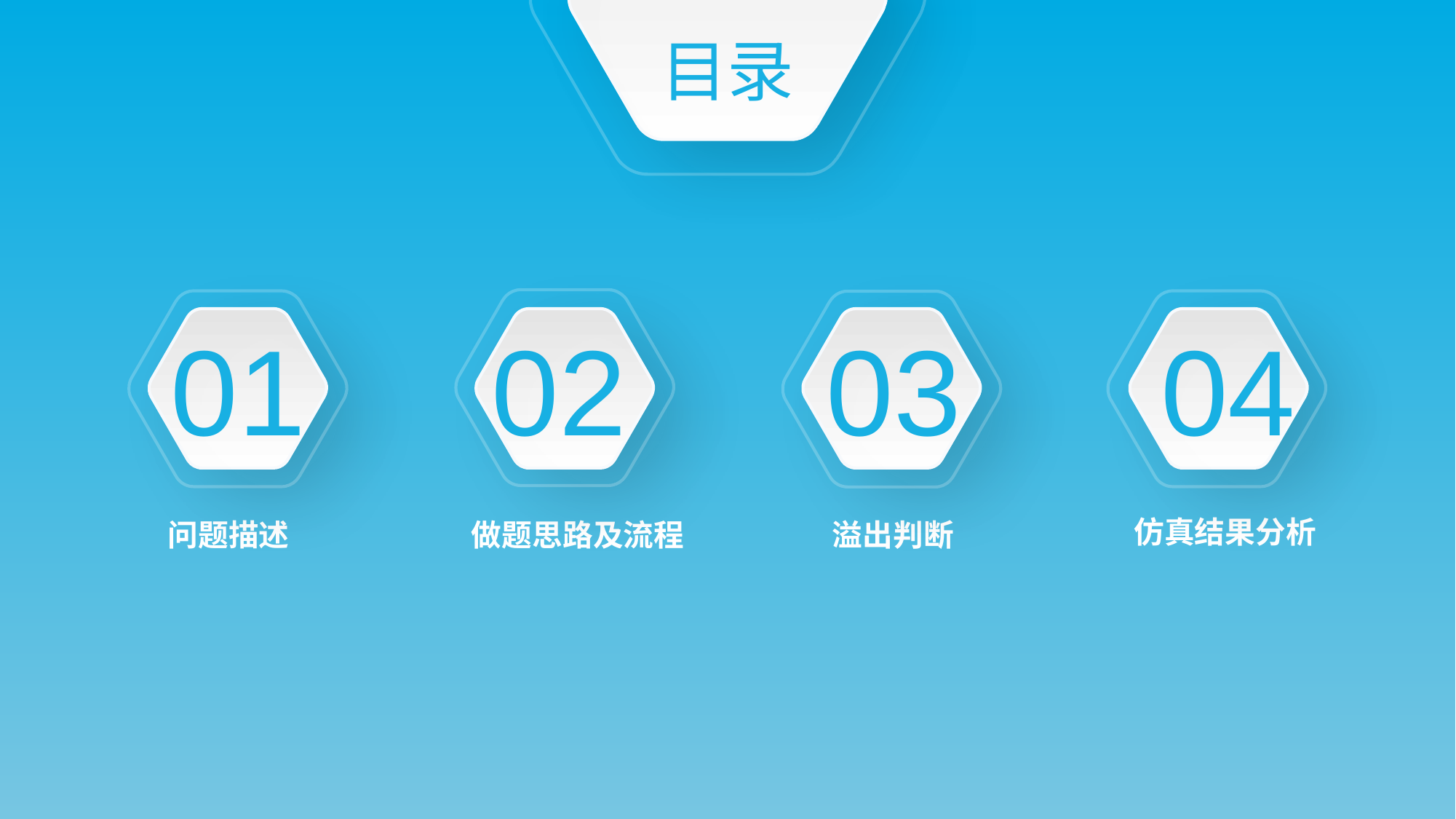

目录

01

02

03

04
   仿真结果分析
      问题描述
  做题思路及流程
        溢出判断